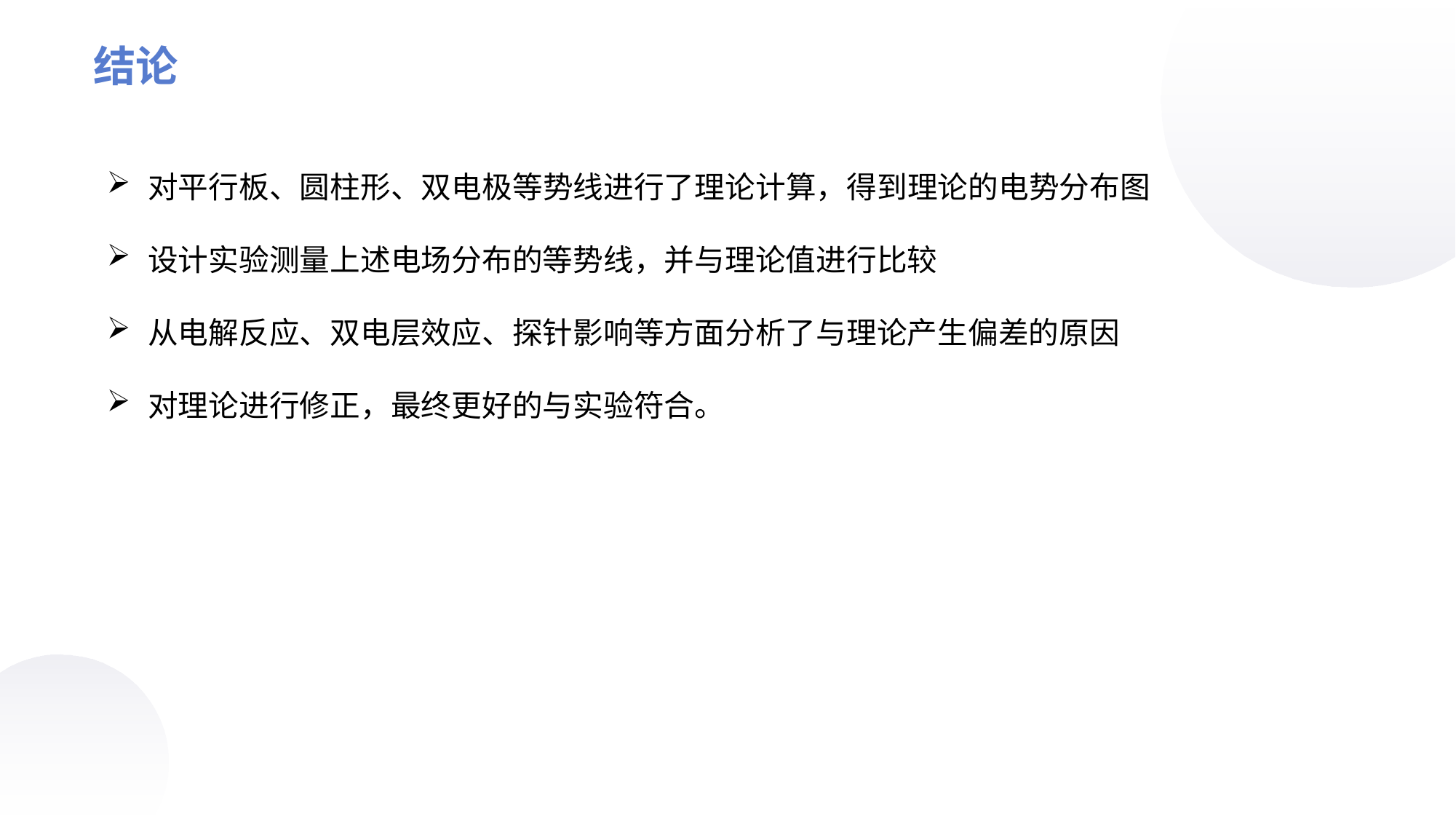

结论
对平行板、圆柱形、双电极等势线进行了理论计算，得到理论的电势分布图
设计实验测量上述电场分布的等势线，并与理论值进行比较
从电解反应、双电层效应、探针影响等方面分析了与理论产生偏差的原因
对理论进行修正，最终更好的与实验符合。